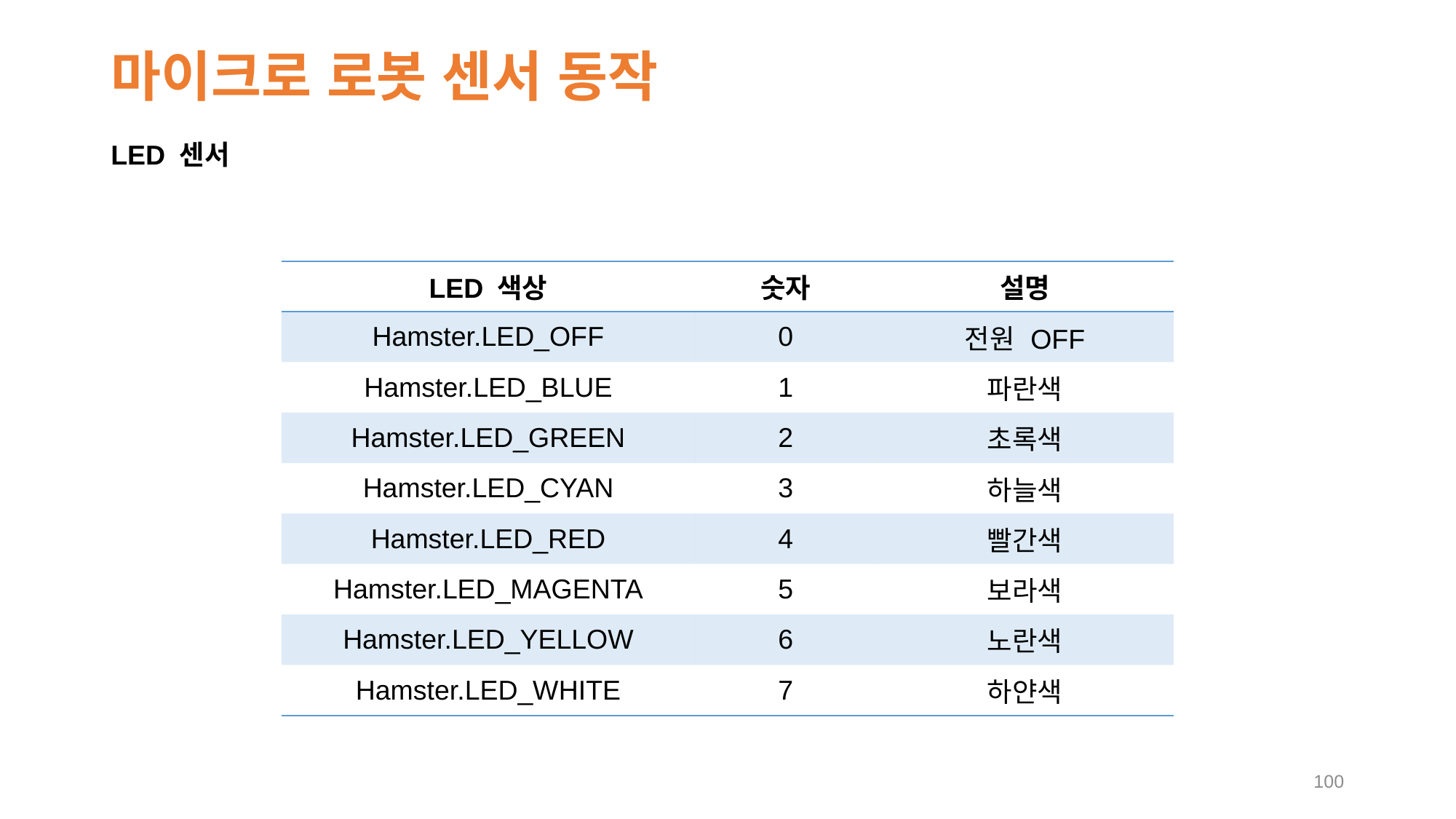

# 마이크로 로봇 센서 동작
LED 센서
| LED 색상 | 숫자 | 설명 |
| --- | --- | --- |
| Hamster.LED\_OFF | 0 | 전원 OFF |
| Hamster.LED\_BLUE | 1 | 파란색 |
| Hamster.LED\_GREEN | 2 | 초록색 |
| Hamster.LED\_CYAN | 3 | 하늘색 |
| Hamster.LED\_RED | 4 | 빨간색 |
| Hamster.LED\_MAGENTA | 5 | 보라색 |
| Hamster.LED\_YELLOW | 6 | 노란색 |
| Hamster.LED\_WHITE | 7 | 하얀색 |
100